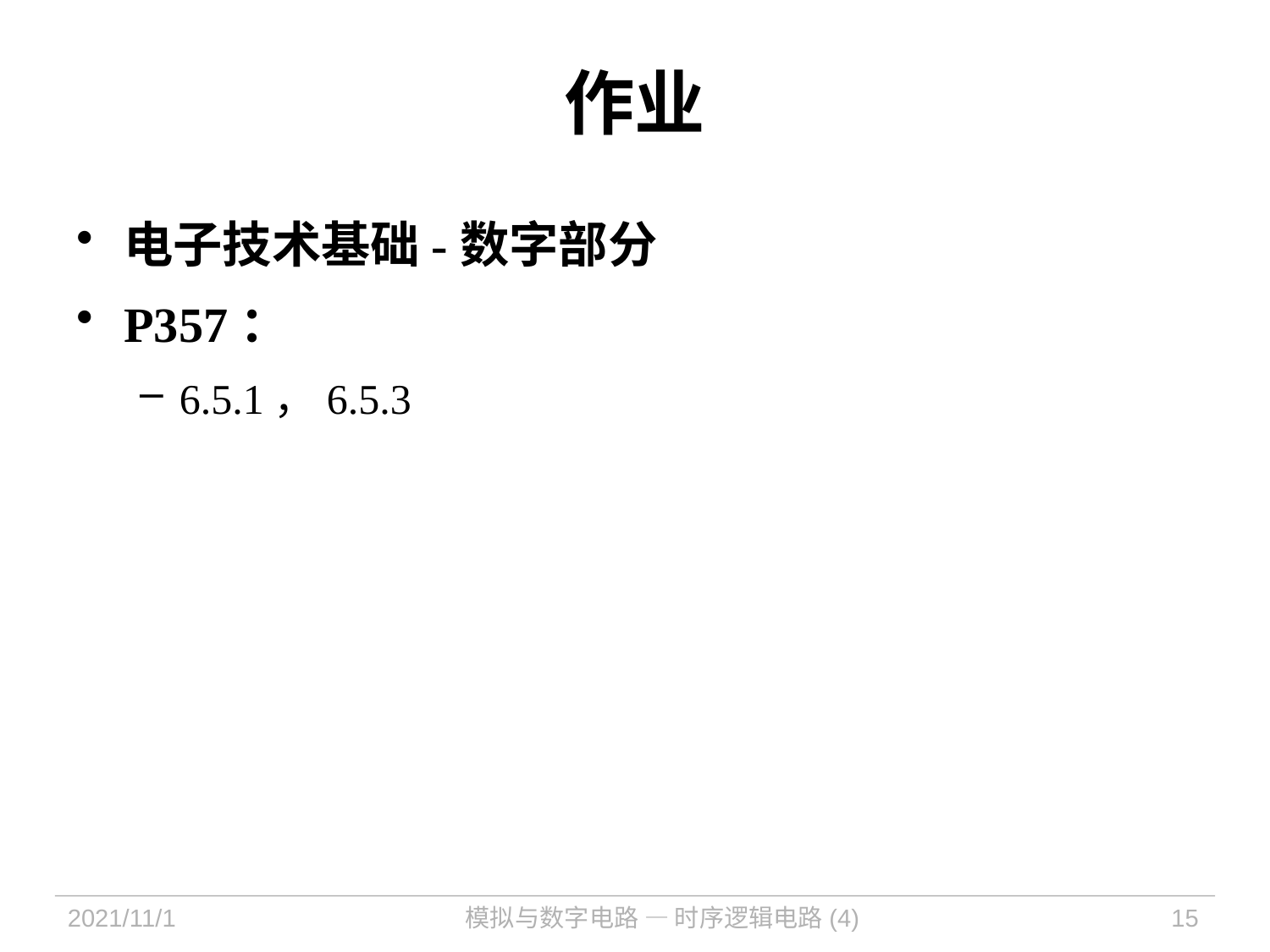

# 作业
电子技术基础-数字部分
P357：
6.5.1，6.5.3
2021/11/1
模拟与数字电路 — 时序逻辑电路(4)
15